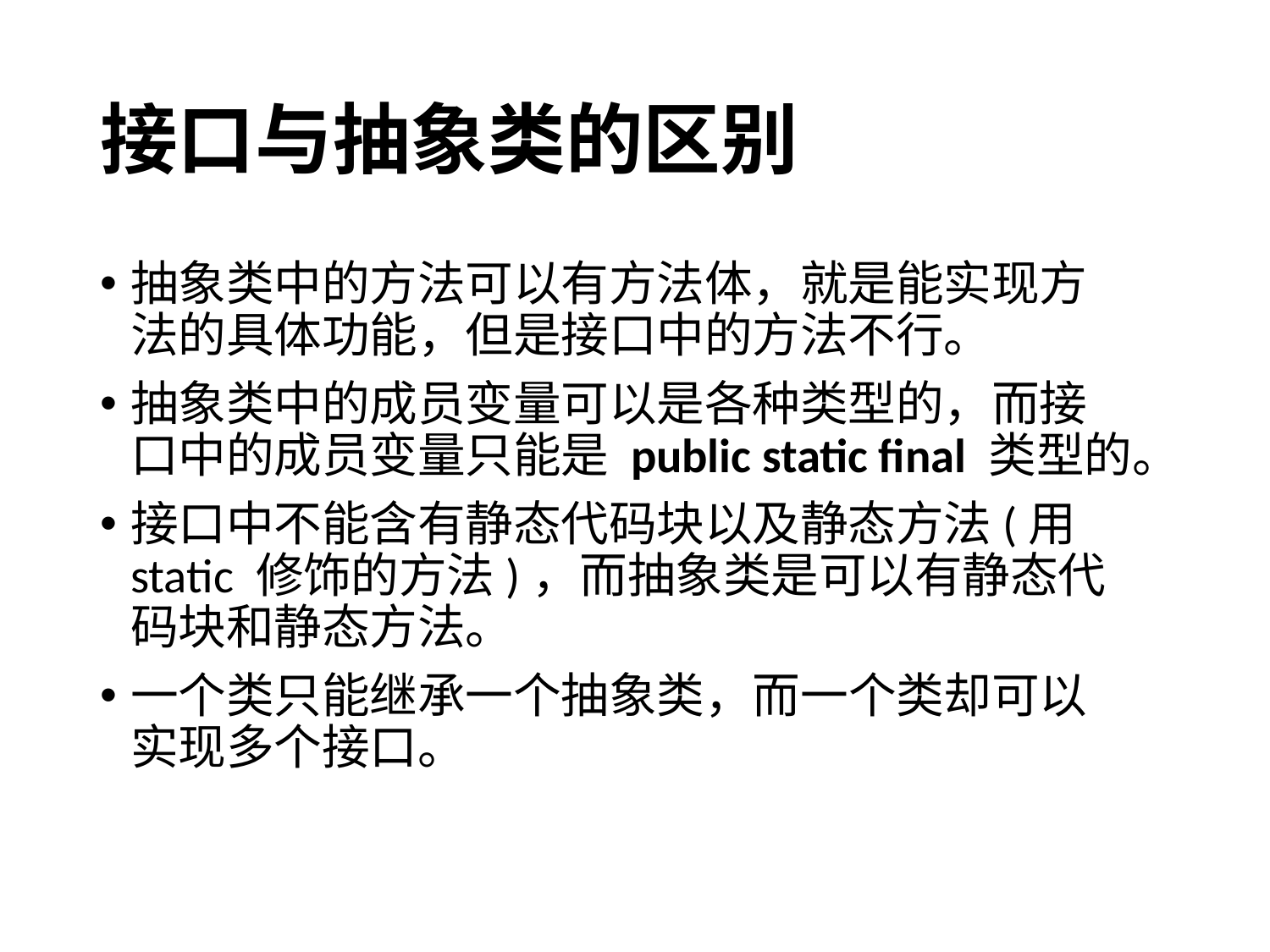

# 接口与抽象类的区别
抽象类中的方法可以有方法体，就是能实现方法的具体功能，但是接口中的方法不行。
抽象类中的成员变量可以是各种类型的，而接口中的成员变量只能是 public static final 类型的。
接口中不能含有静态代码块以及静态方法(用 static 修饰的方法)，而抽象类是可以有静态代码块和静态方法。
一个类只能继承一个抽象类，而一个类却可以实现多个接口。